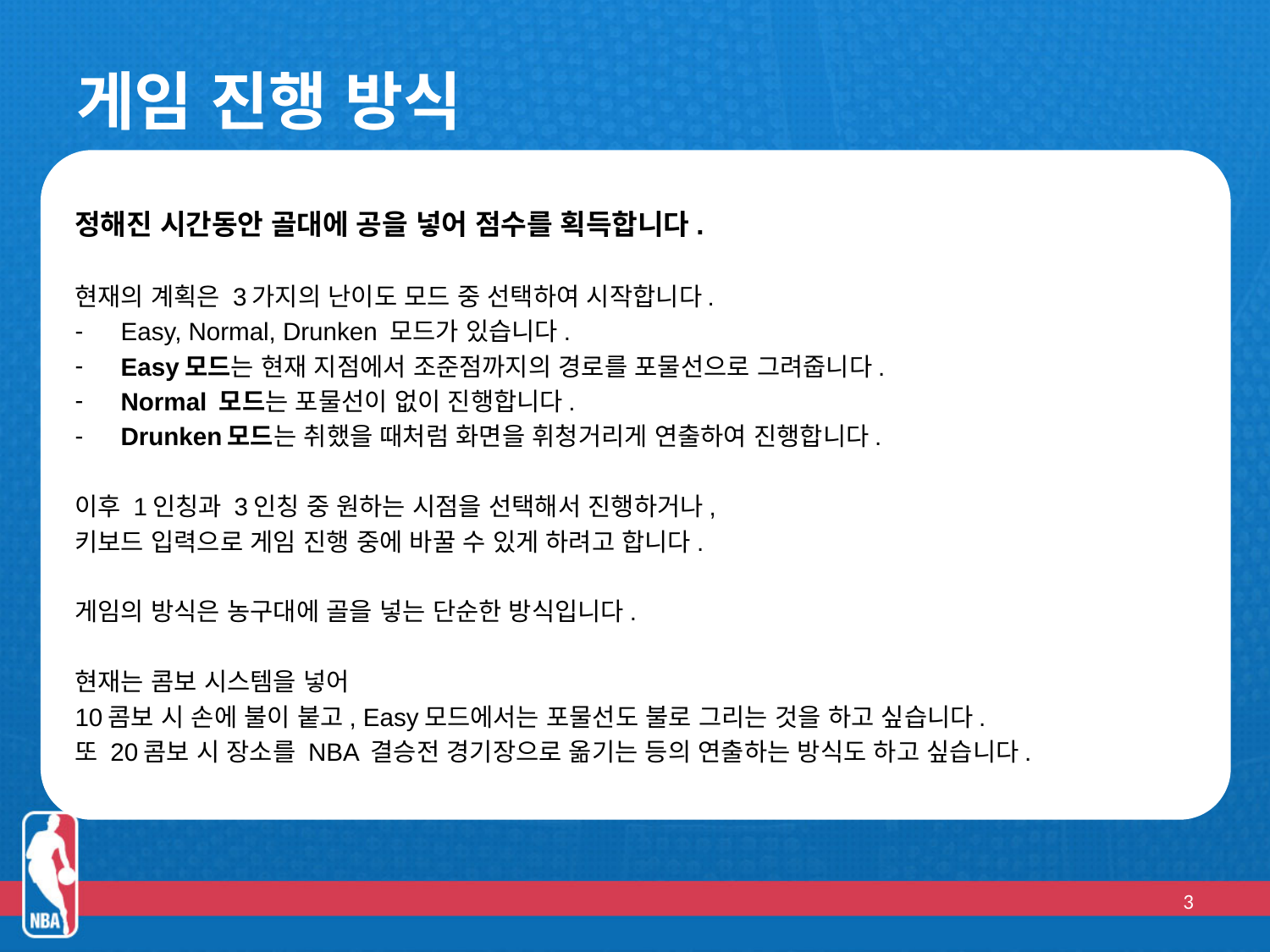

# 게임 진행 방식

정해진 시간동안 골대에 공을 넣어 점수를 획득합니다.

현재의 계획은 3가지의 난이도 모드 중 선택하여 시작합니다.
Easy, Normal, Drunken 모드가 있습니다.
Easy모드는 현재 지점에서 조준점까지의 경로를 포물선으로 그려줍니다.
Normal 모드는 포물선이 없이 진행합니다.
Drunken모드는 취했을 때처럼 화면을 휘청거리게 연출하여 진행합니다.

이후 1인칭과 3인칭 중 원하는 시점을 선택해서 진행하거나,
키보드 입력으로 게임 진행 중에 바꿀 수 있게 하려고 합니다.

게임의 방식은 농구대에 골을 넣는 단순한 방식입니다.

현재는 콤보 시스템을 넣어
10콤보 시 손에 불이 붙고, Easy모드에서는 포물선도 불로 그리는 것을 하고 싶습니다.
또 20콤보 시 장소를 NBA 결승전 경기장으로 옮기는 등의 연출하는 방식도 하고 싶습니다.

3